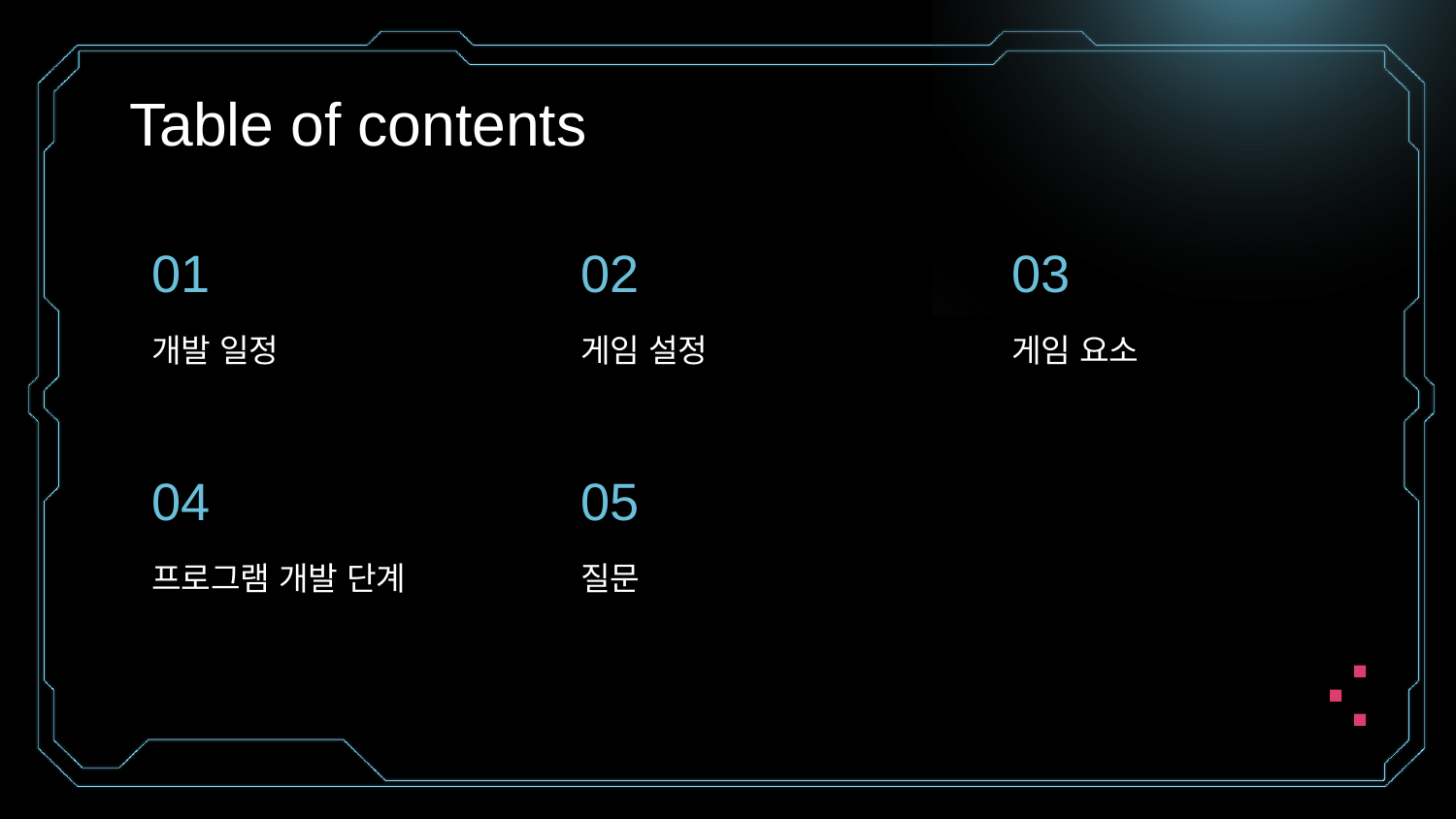

# Table of contents
01
02
03
개발 일정
게임 설정
게임 요소
04
05
프로그램 개발 단계
질문